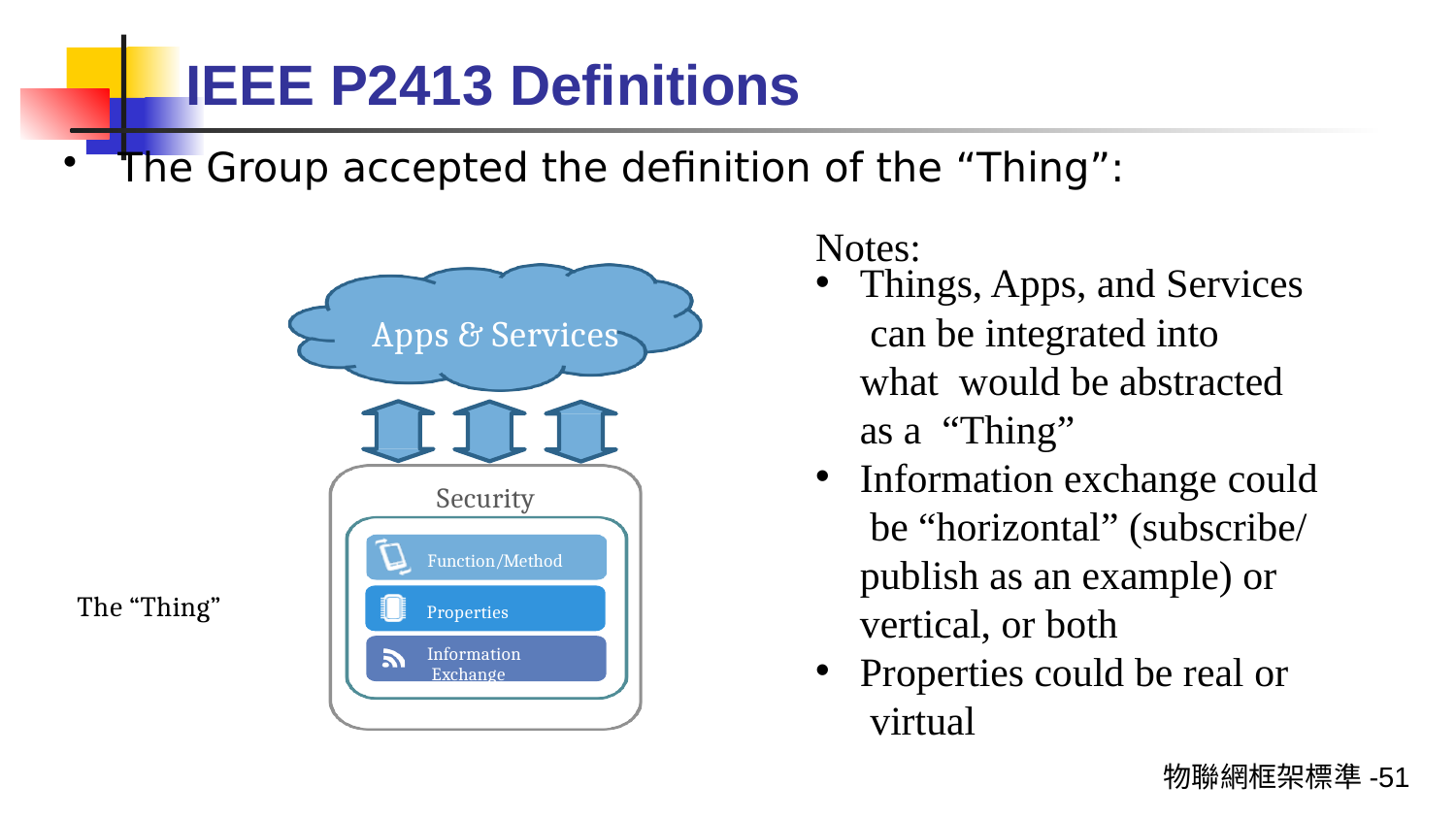

# IEEE P2413 Definitions
The Group accepted the definition of the “Thing”:
Notes:
Things, Apps, and Services  can be integrated into what  would be abstracted as a  “Thing”
Information exchange could  be “horizontal” (subscribe/  publish as an example) or  vertical, or both
Properties could be real or  virtual

Apps & Services

Security

Function/Method

The “Thing”

Properties

Information  Exchange

物聯網框架標準-51